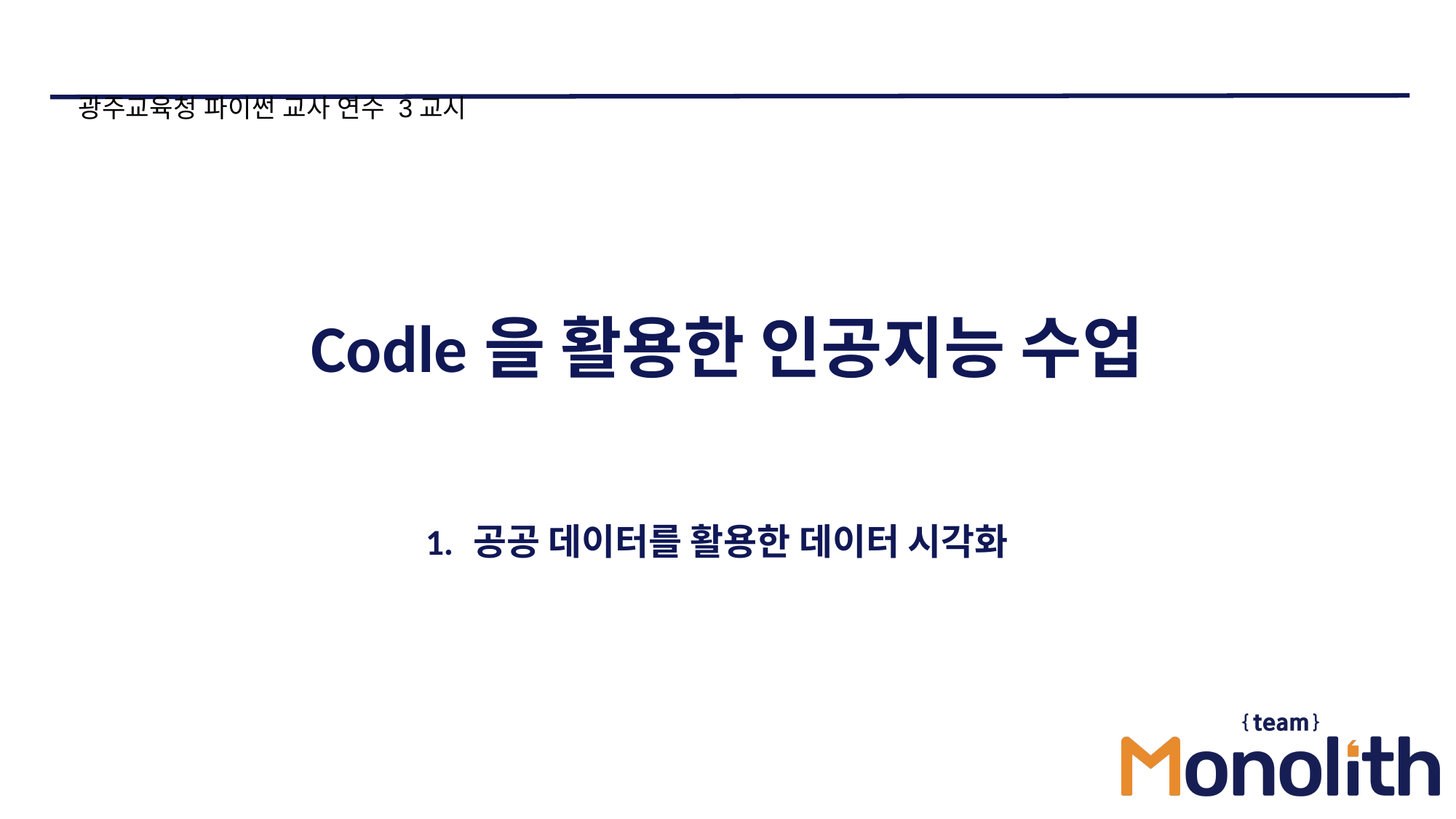

광주교육청 파이썬 교사 연수 3교시
# Codle을 활용한 인공지능 수업

공공 데이터를 활용한 데이터 시각화